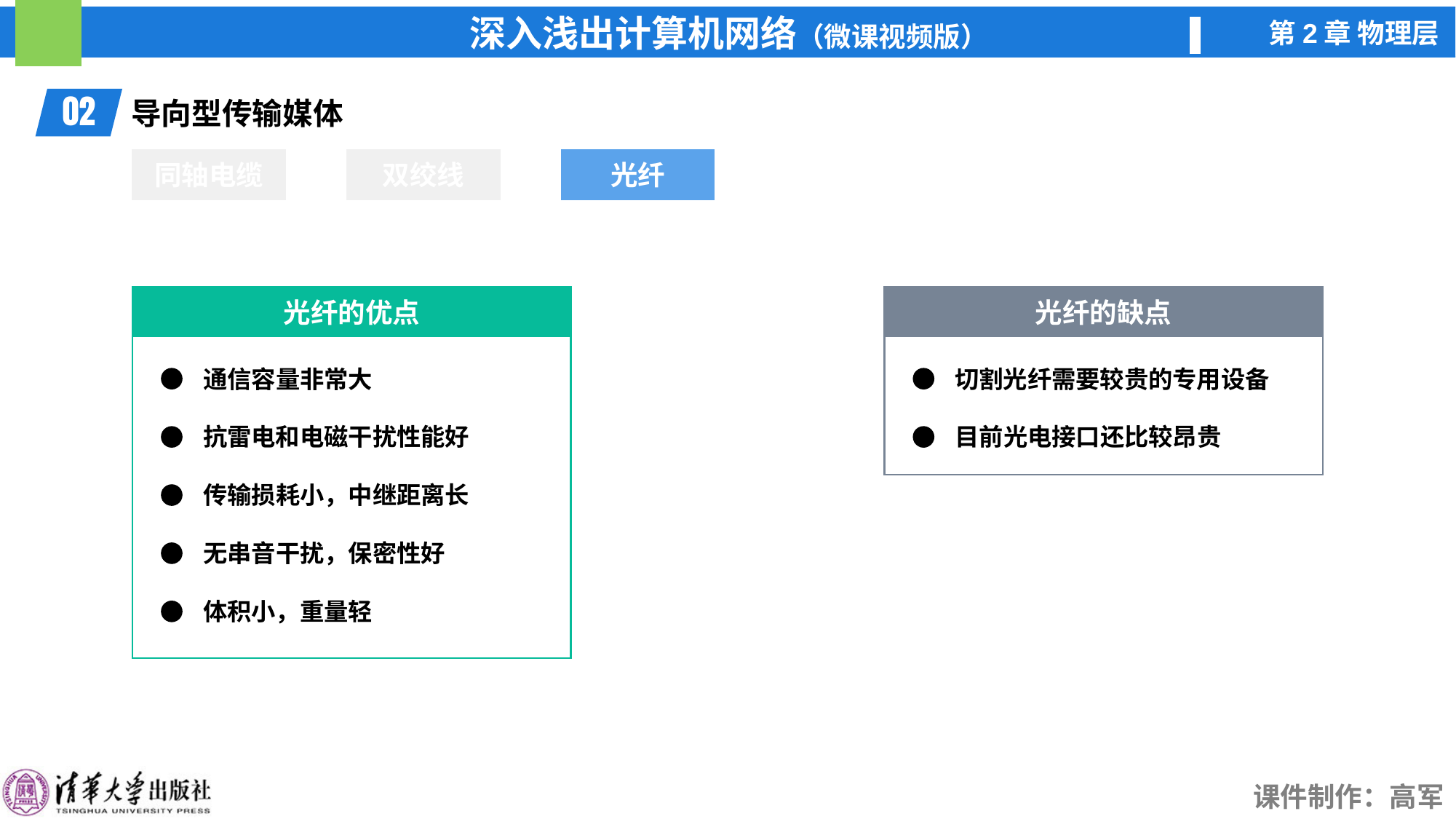

02
导向型传输媒体
同轴电缆
双绞线
光纤
光纤
光纤的优点

光纤的缺点

通信容量非常大
切割光纤需要较贵的专用设备

抗雷电和电磁干扰性能好
目前光电接口还比较昂贵

传输损耗小，中继距离长

无串音干扰，保密性好

体积小，重量轻